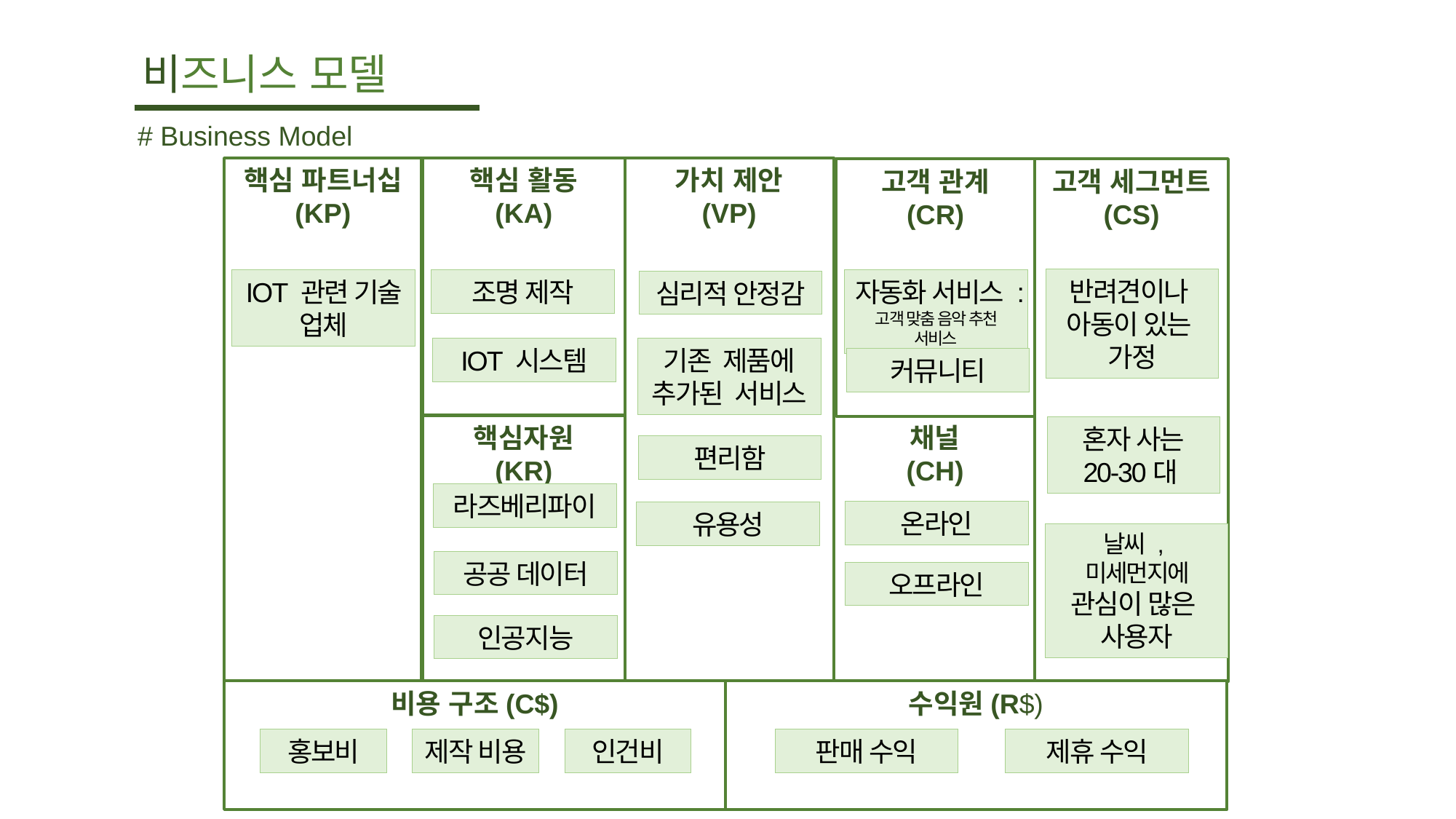

비즈니스 모델
# Business Model
핵심 활동
(KA)

가치 제안
(VP)

핵심 파트너십
(KP)

고객 세그먼트
(CS)

고객 관계
(CR)

핵심자원
(KR)

채널
(CH)

비용 구조(C$)
수익원(R$)
반려견이나
아동이 있는
가정
IOT 관련 기술 업체
조명 제작
자동화 서비스 :
고객 맞춤 음악 추천 서비스
심리적 안정감
IOT 시스템
기존  제품에
추가된  서비스
커뮤니티
혼자 사는
20-30대
편리함
라즈베리파이
온라인
유용성
날씨 ,미세먼지에 관심이 많은
사용자
공공 데이터
오프라인
인공지능
인건비
제작 비용
홍보비
판매 수익
제휴 수익